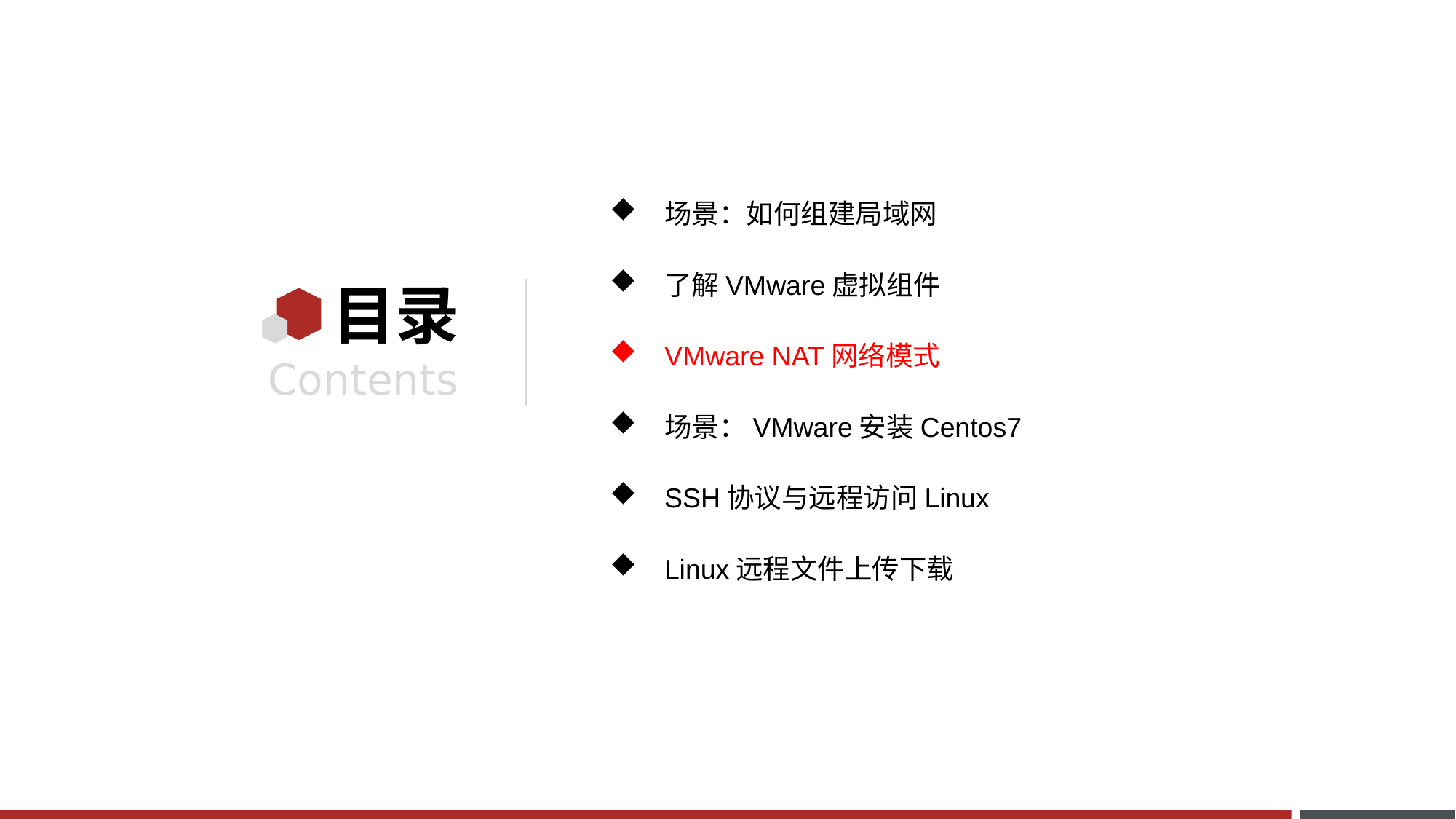

场景：如何组建局域网
了解VMware虚拟组件
VMware NAT网络模式
场景：VMware安装Centos7
SSH协议与远程访问Linux
Linux远程文件上传下载